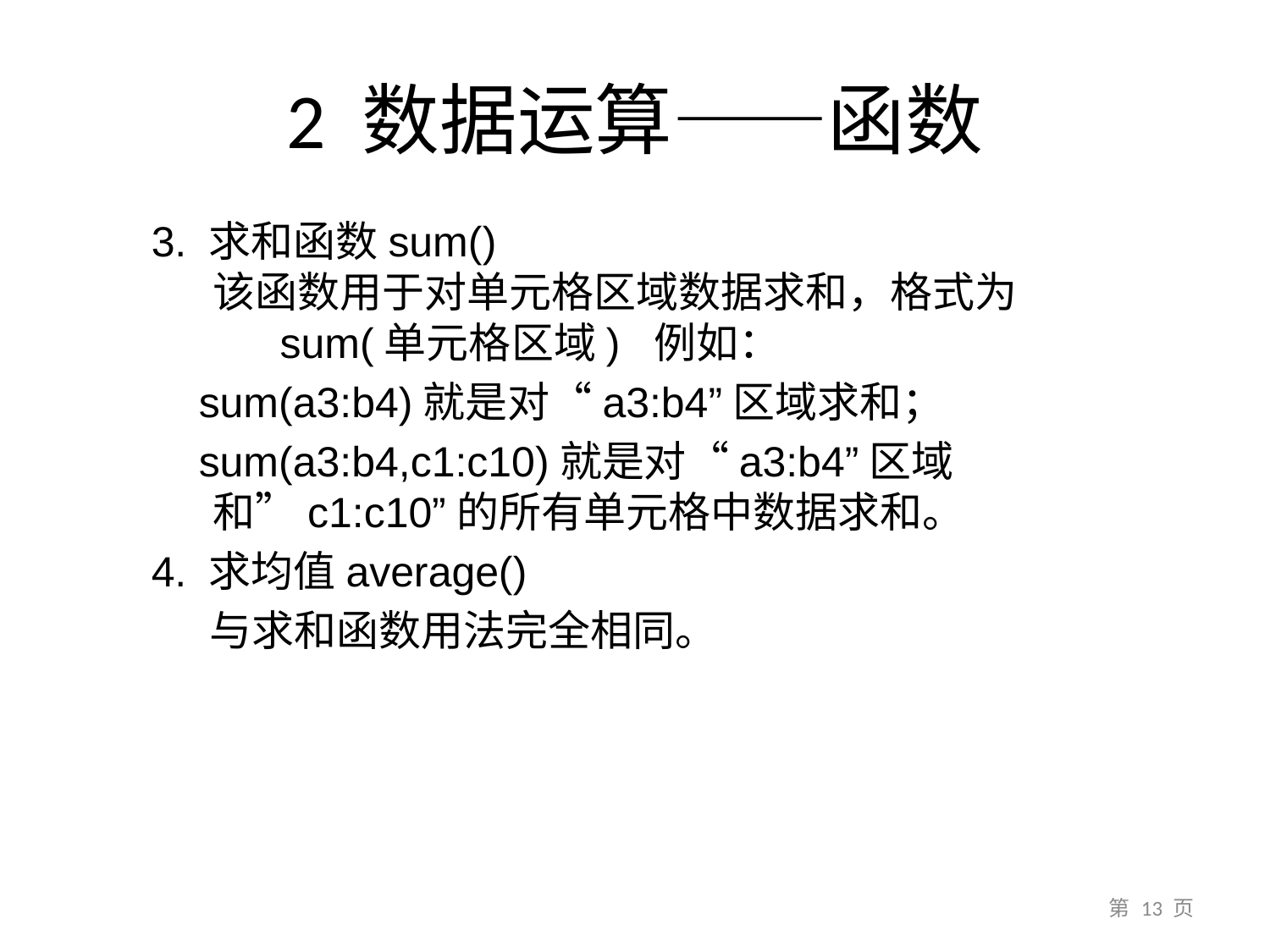

# 2 数据运算——函数
3. 求和函数sum()
该函数用于对单元格区域数据求和，格式为
      sum(单元格区域)  例如：
    sum(a3:b4)就是对“a3:b4”区域求和；
    sum(a3:b4,c1:c10)就是对“a3:b4”区域和”c1:c10”的所有单元格中数据求和。
4. 求均值average()
     与求和函数用法完全相同。
第 13 页